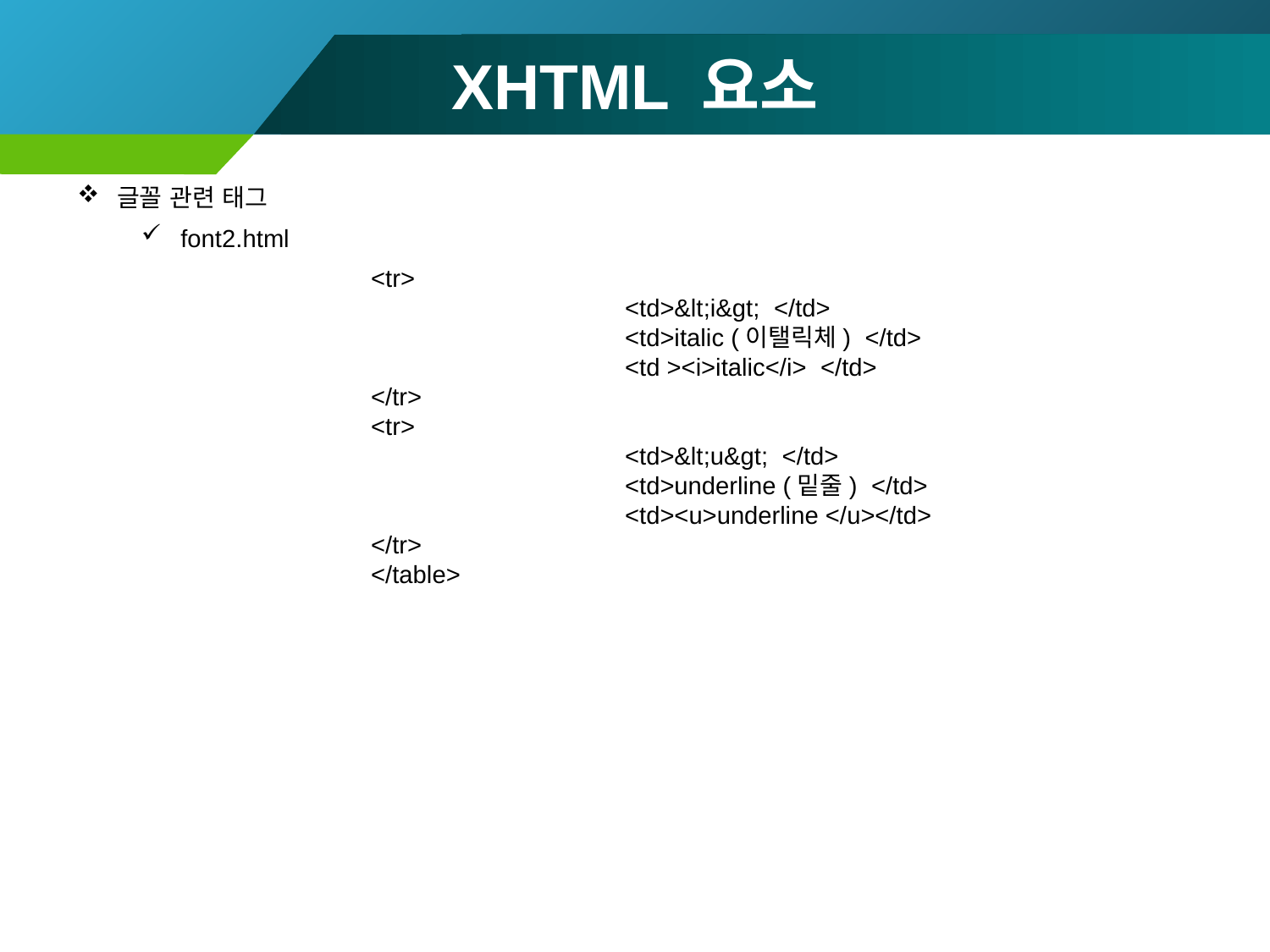

# XHTML 요소
글꼴 관련 태그
font2.html
		<tr>
				<td>&lt;i&gt;  </td>
				<td>italic (이탤릭체)  </td>
				<td ><i>italic</i>  </td>
		</tr>
		<tr>
				<td>&lt;u&gt;  </td>
				<td>underline (밑줄)  </td>
				<td><u>underline </u></td>
		</tr>
		</table>
44